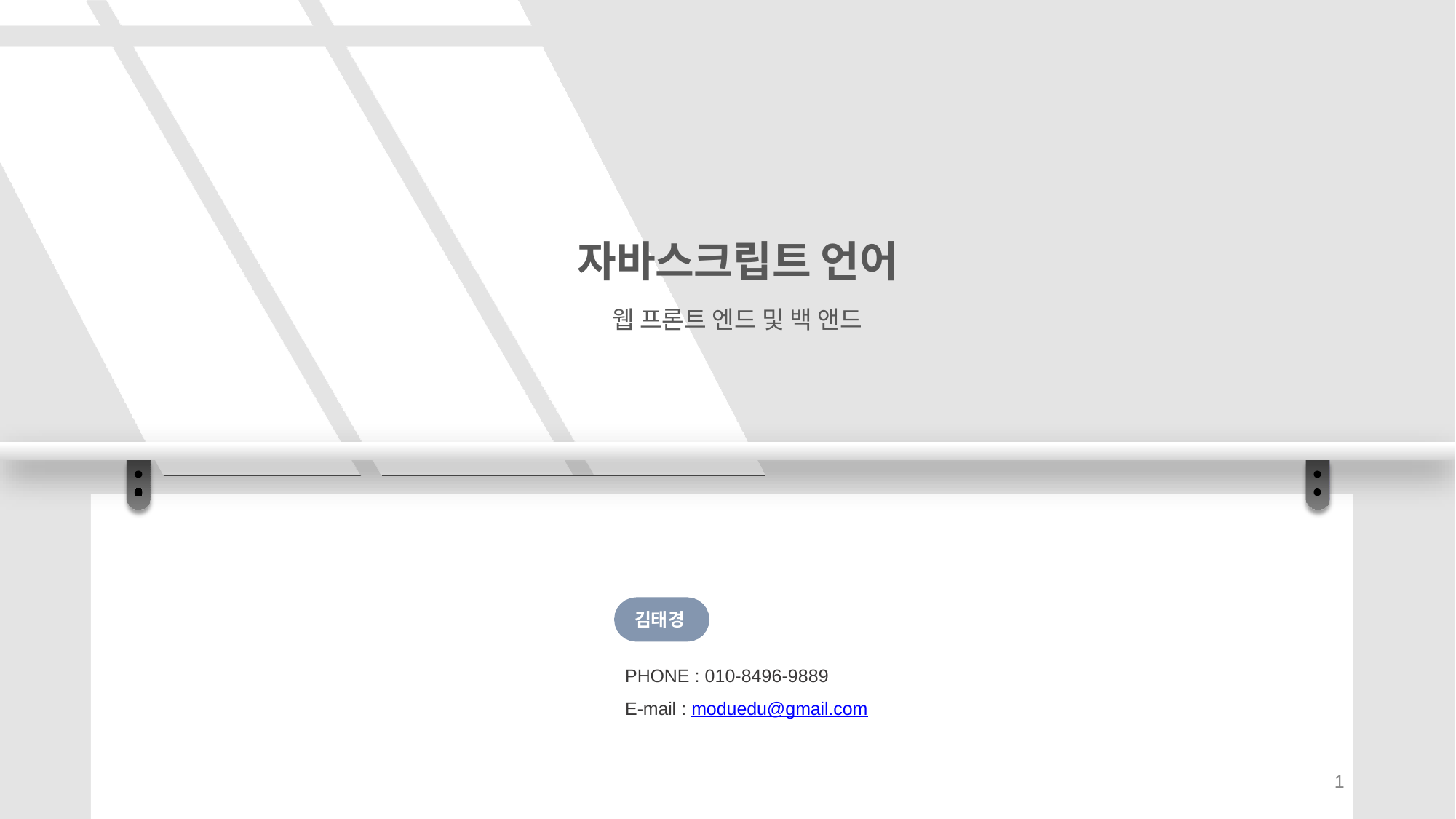

# 자바스크립트 언어
웹 프론트 엔드 및 백 앤드

김태경

PHONE : 010-8496-9889
E-mail : moduedu@gmail.com
1